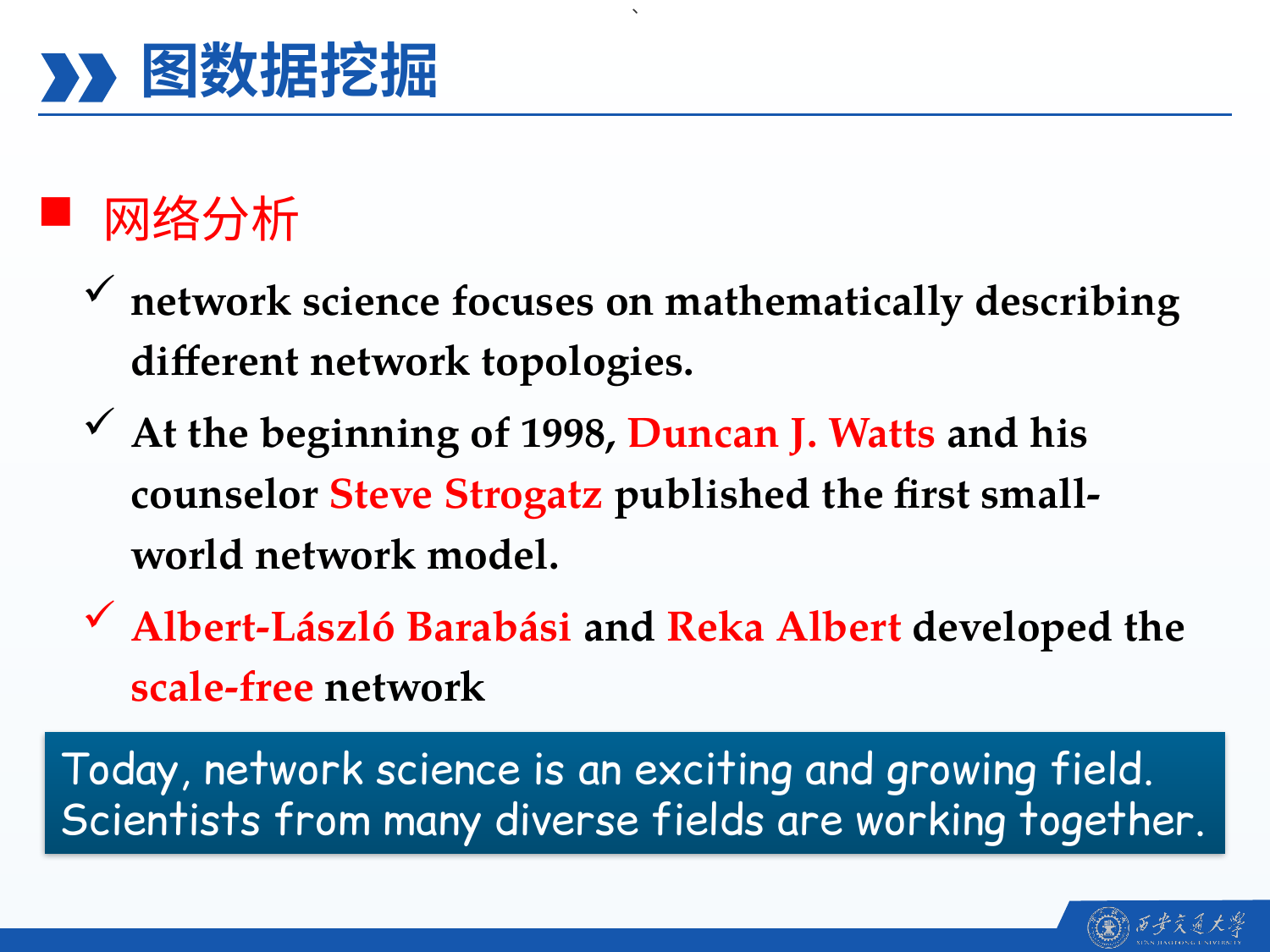

、
图数据挖掘
网络分析
network science focuses on mathematically describing different network topologies.
At the beginning of 1998, Duncan J. Watts and his counselor Steve Strogatz published the first small-world network model.
Albert-László Barabási and Reka Albert developed the scale-free network
Today, network science is an exciting and growing field. Scientists from many diverse fields are working together.